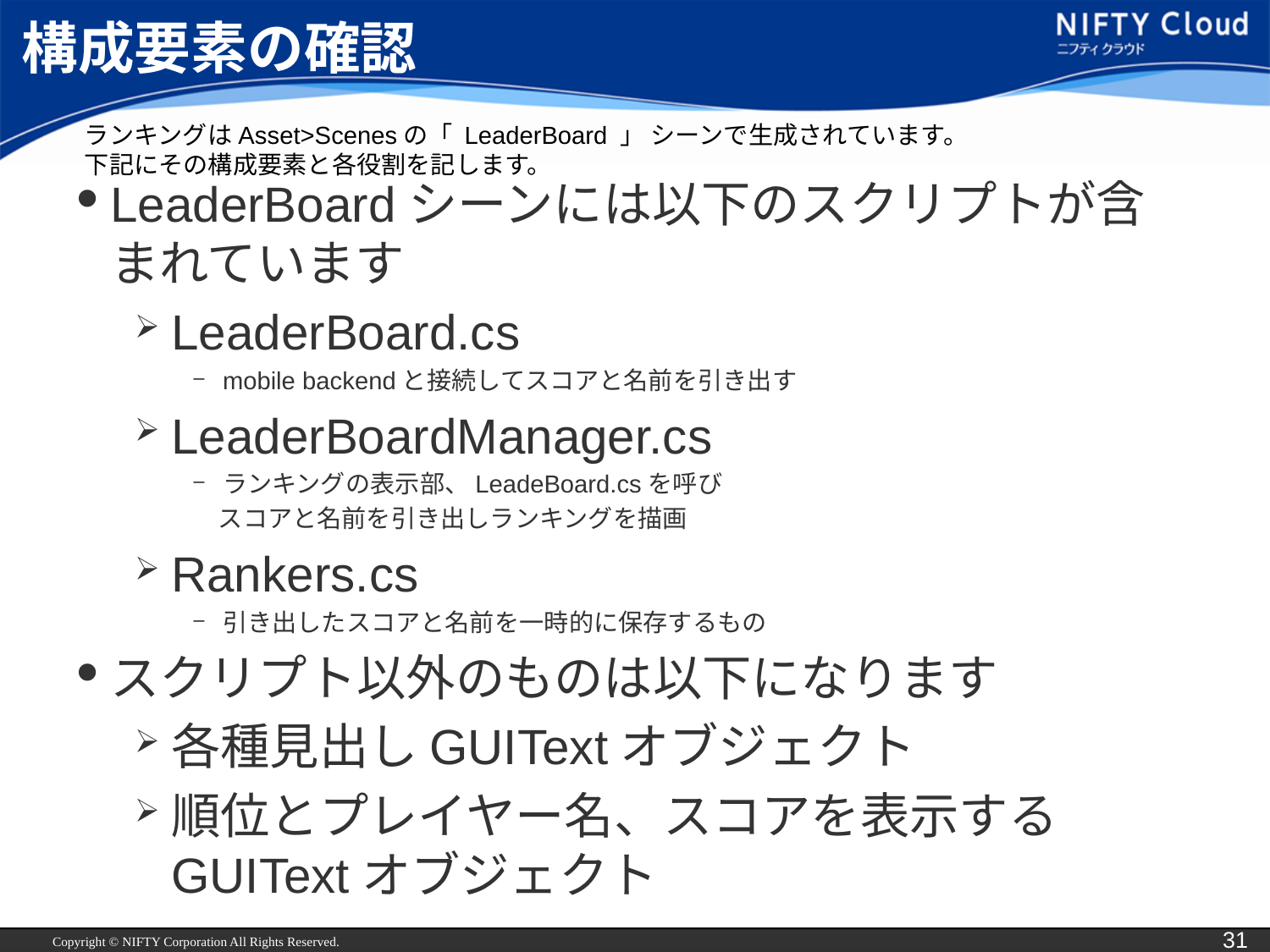

# 構成要素の確認
ランキングはAsset>Scenesの「 LeaderBoard 」 シーンで生成されています。
下記にその構成要素と各役割を記します。
LeaderBoardシーンには以下のスクリプトが含まれています
LeaderBoard.cs
mobile backendと接続してスコアと名前を引き出す
LeaderBoardManager.cs
ランキングの表示部、LeadeBoard.csを呼び
　スコアと名前を引き出しランキングを描画
Rankers.cs
引き出したスコアと名前を一時的に保存するもの
スクリプト以外のものは以下になります
各種見出しGUITextオブジェクト
順位とプレイヤー名、スコアを表示するGUITextオブジェクト